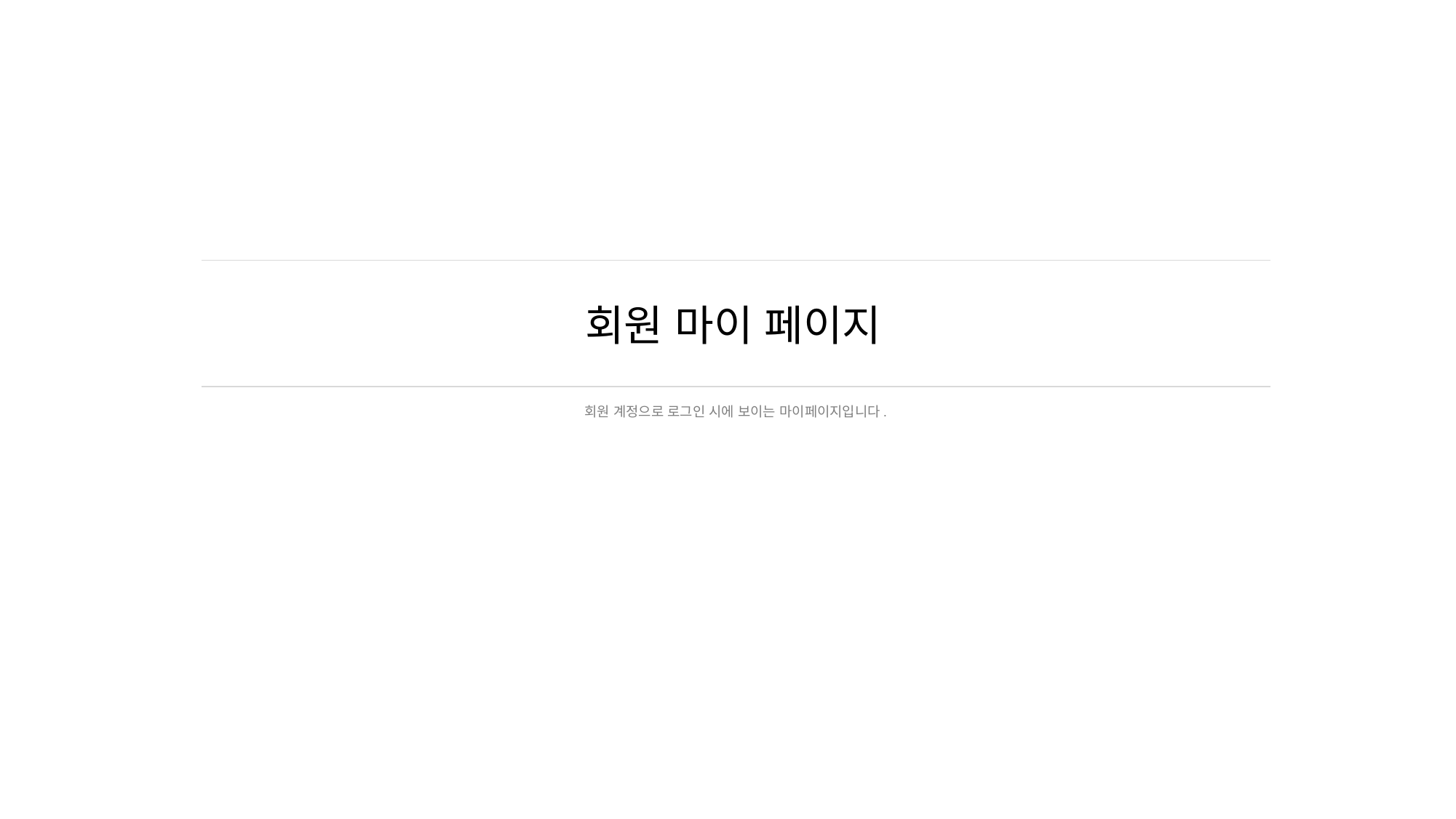

# 회원 마이 페이지
회원 계정으로 로그인 시에 보이는 마이페이지입니다.